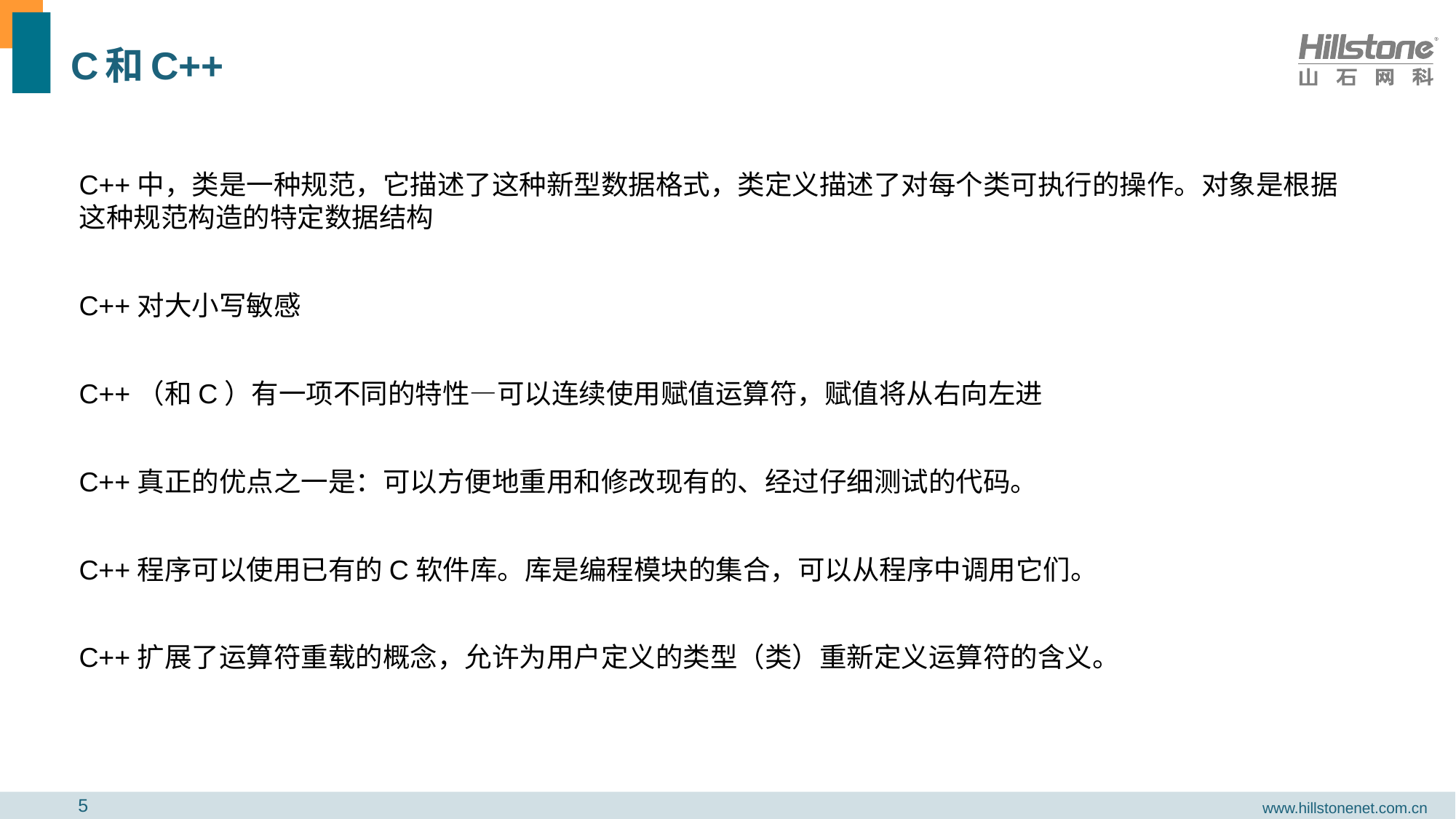

# C和C++
C++中，类是一种规范，它描述了这种新型数据格式，类定义描述了对每个类可执行的操作。对象是根据这种规范构造的特定数据结构
C++对大小写敏感
C++（和C）有一项不同的特性—可以连续使用赋值运算符，赋值将从右向左进
C++真正的优点之一是：可以方便地重用和修改现有的、经过仔细测试的代码。
C++程序可以使用已有的C软件库。库是编程模块的集合，可以从程序中调用它们。
C++扩展了运算符重载的概念，允许为用户定义的类型（类）重新定义运算符的含义。
5